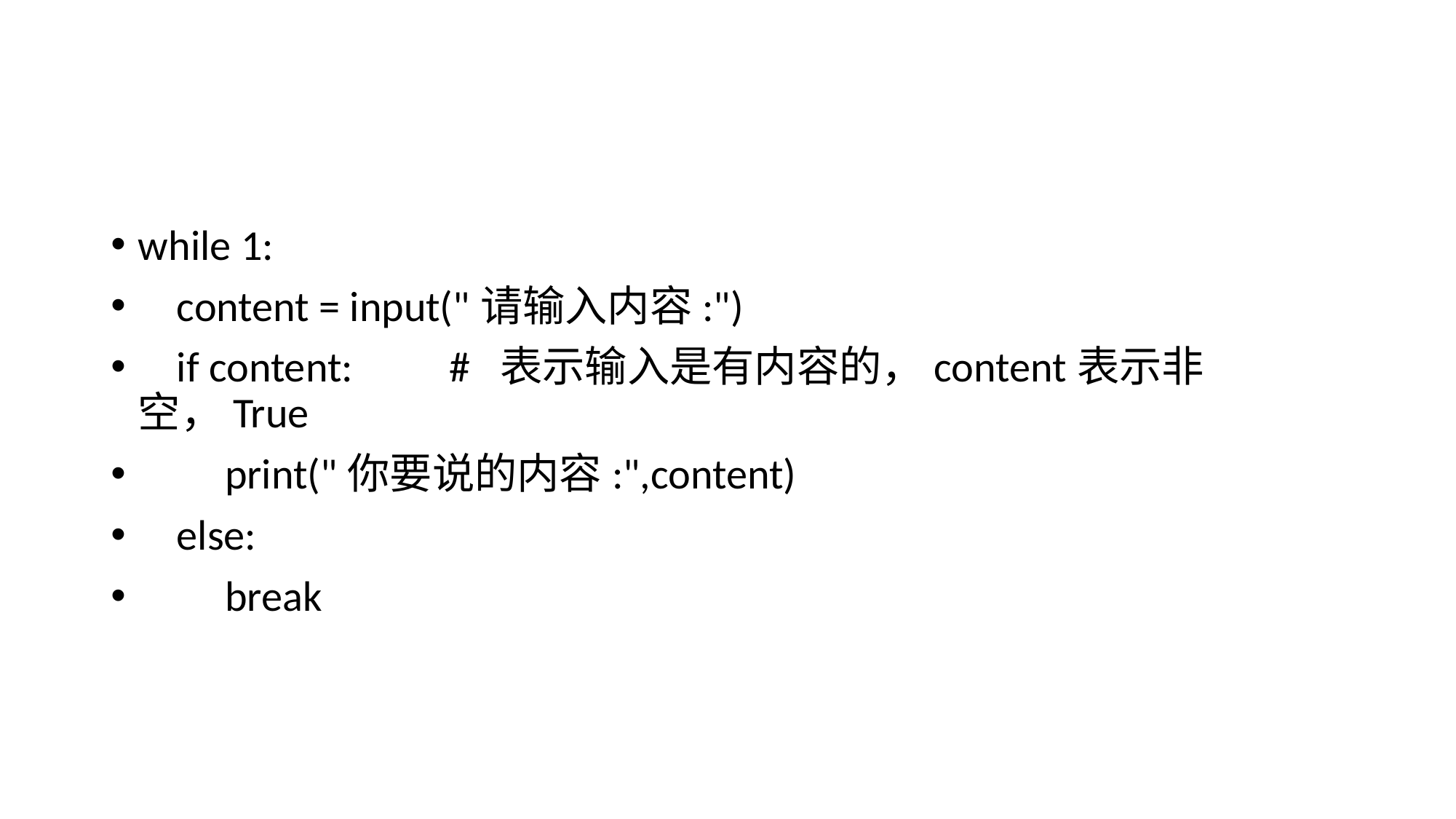

while 1:
    content = input("请输入内容:")
    if content:          #  表示输入是有内容的，content表示非空，True
         print("你要说的内容:",content)
    else:
         break